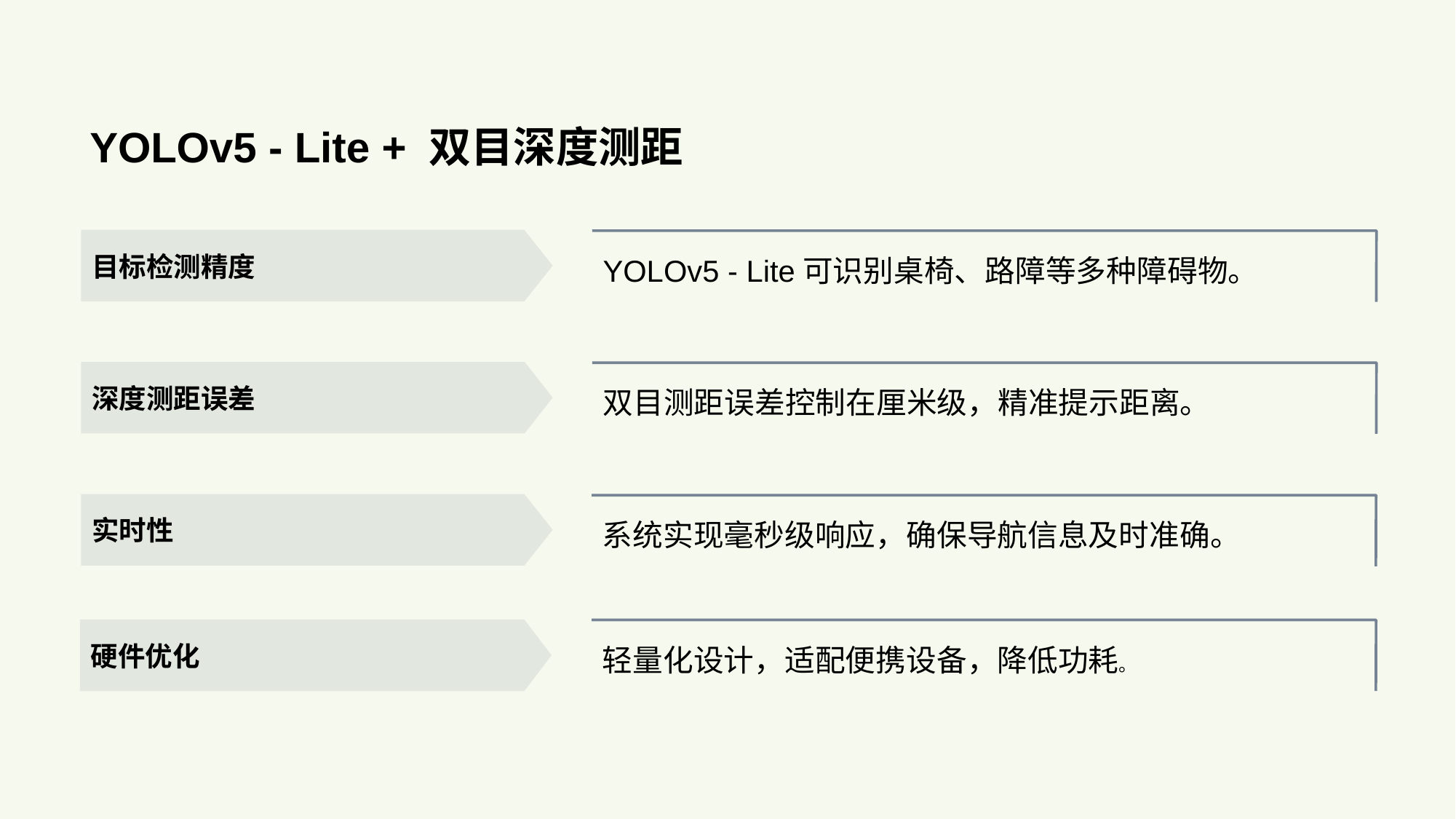

# YOLOv5 - Lite + 双目深度测距
目标检测精度
YOLOv5 - Lite可识别桌椅、路障等多种障碍物。
深度测距误差
双目测距误差控制在厘米级，精准提示距离。
实时性
系统实现毫秒级响应，确保导航信息及时准确。
硬件优化
轻量化设计，适配便携设备，降低功耗。